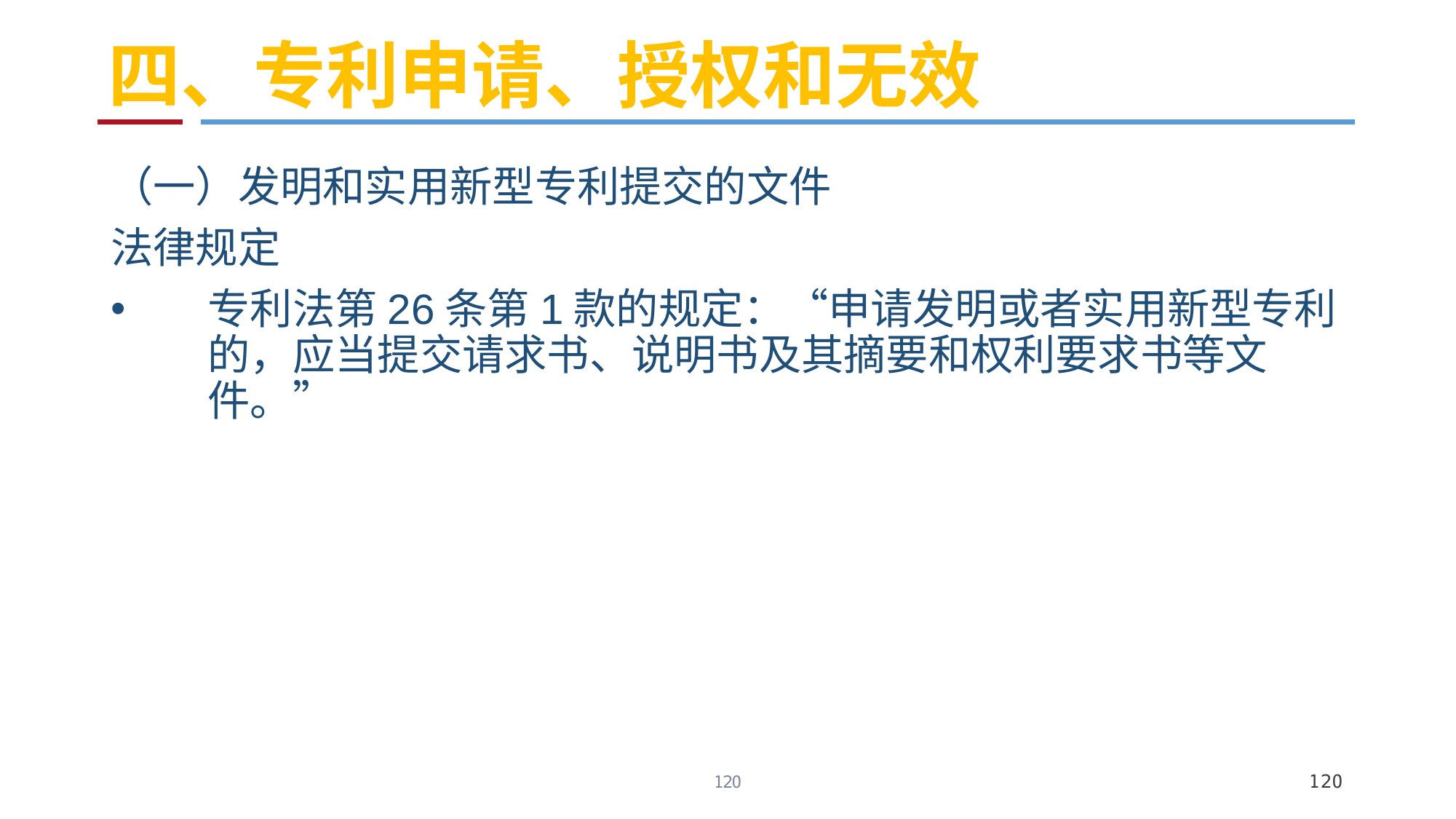

# 四、专利申请、授权和无效
（一）发明和实用新型专利提交的文件
法律规定
专利法第26条第1款的规定：“申请发明或者实用新型专利的，应当提交请求书、说明书及其摘要和权利要求书等文件。”
120
120